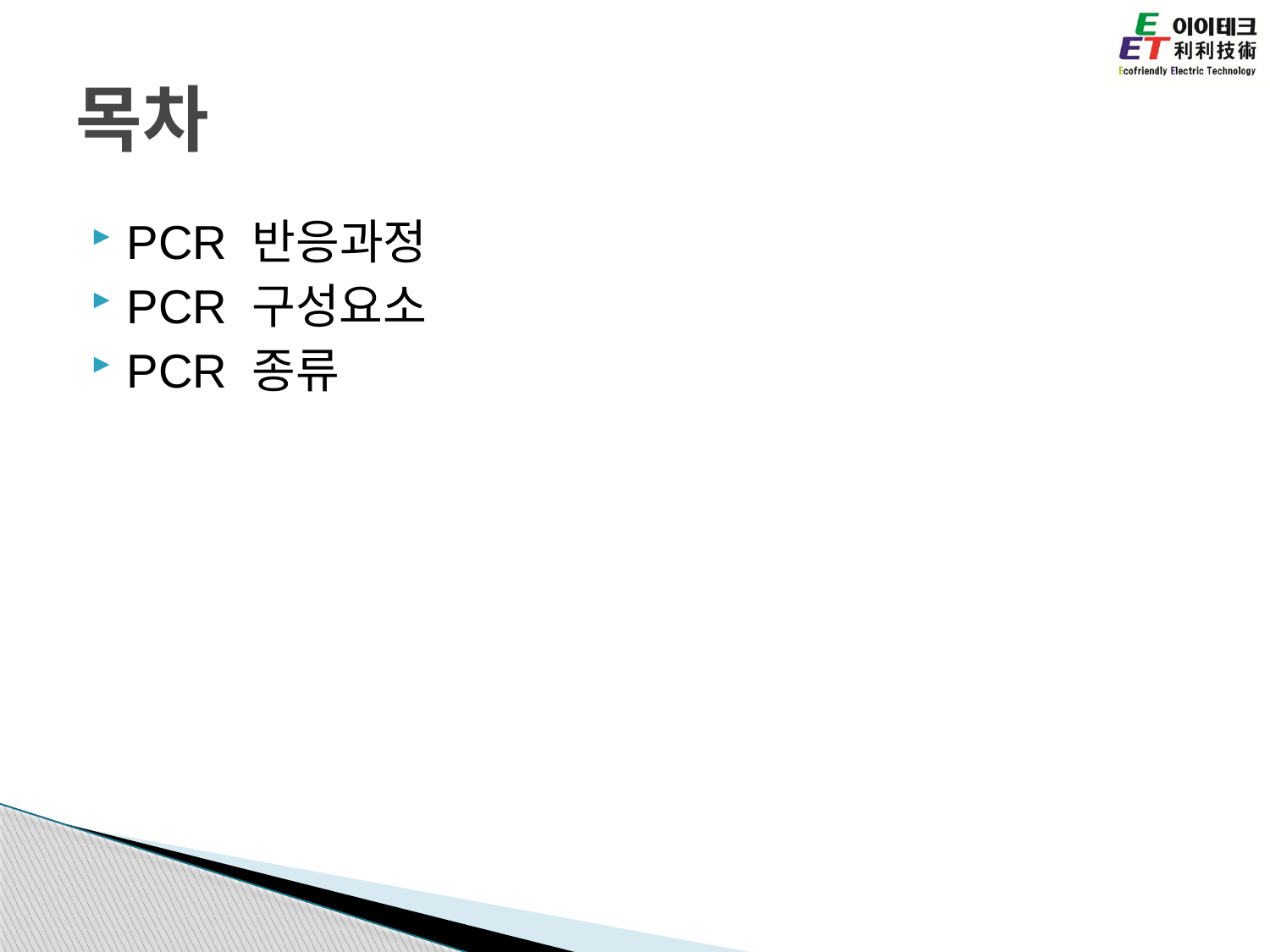

# 목차
PCR 반응과정
PCR 구성요소
PCR 종류